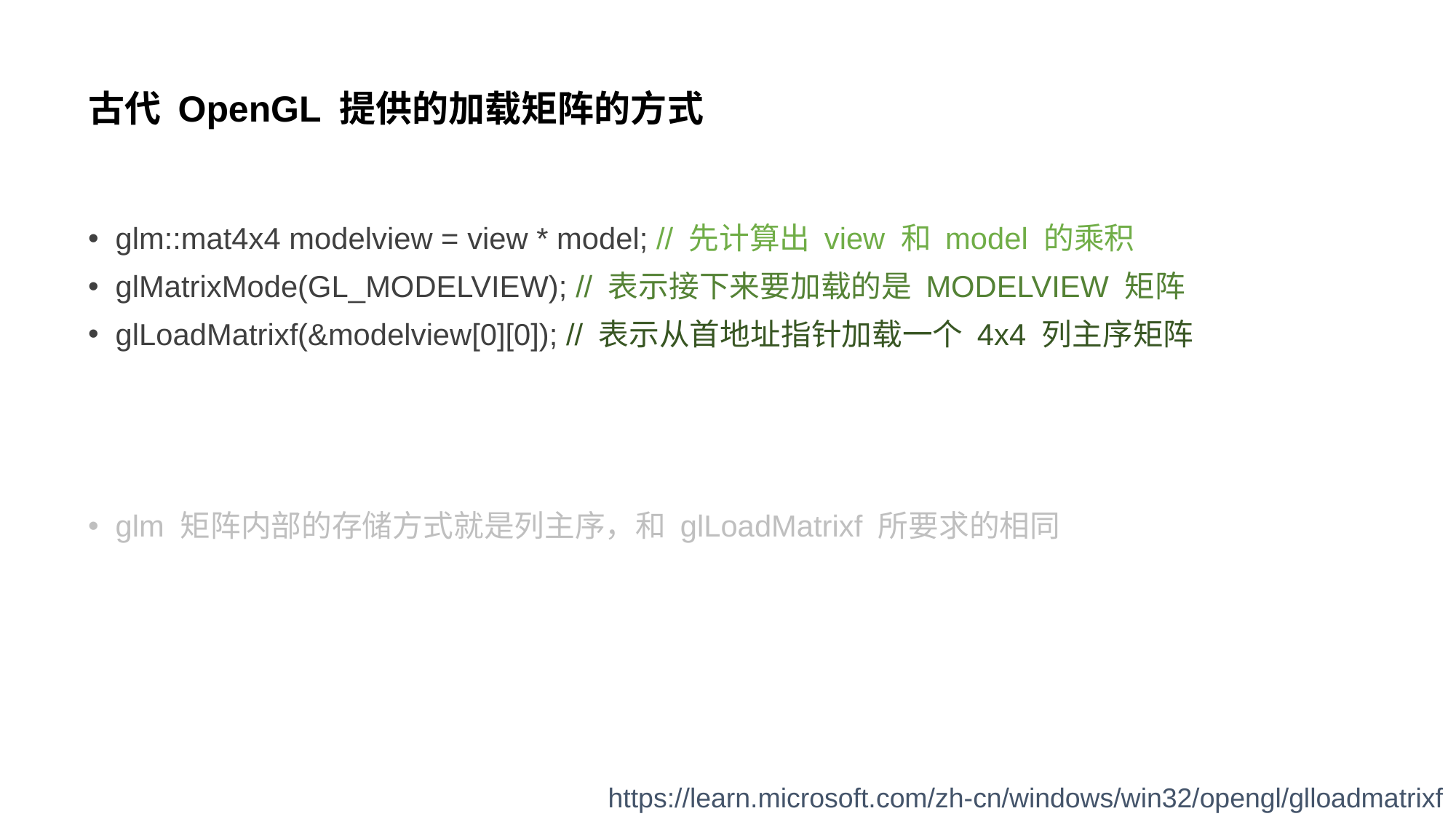

# 古代 OpenGL 提供的加载矩阵的方式
glm::mat4x4 modelview = view * model; // 先计算出 view 和 model 的乘积
glMatrixMode(GL_MODELVIEW); // 表示接下来要加载的是 MODELVIEW 矩阵
glLoadMatrixf(&modelview[0][0]); // 表示从首地址指针加载一个 4x4 列主序矩阵

glm 矩阵内部的存储方式就是列主序，和 glLoadMatrixf 所要求的相同
https://learn.microsoft.com/zh-cn/windows/win32/opengl/glloadmatrixf